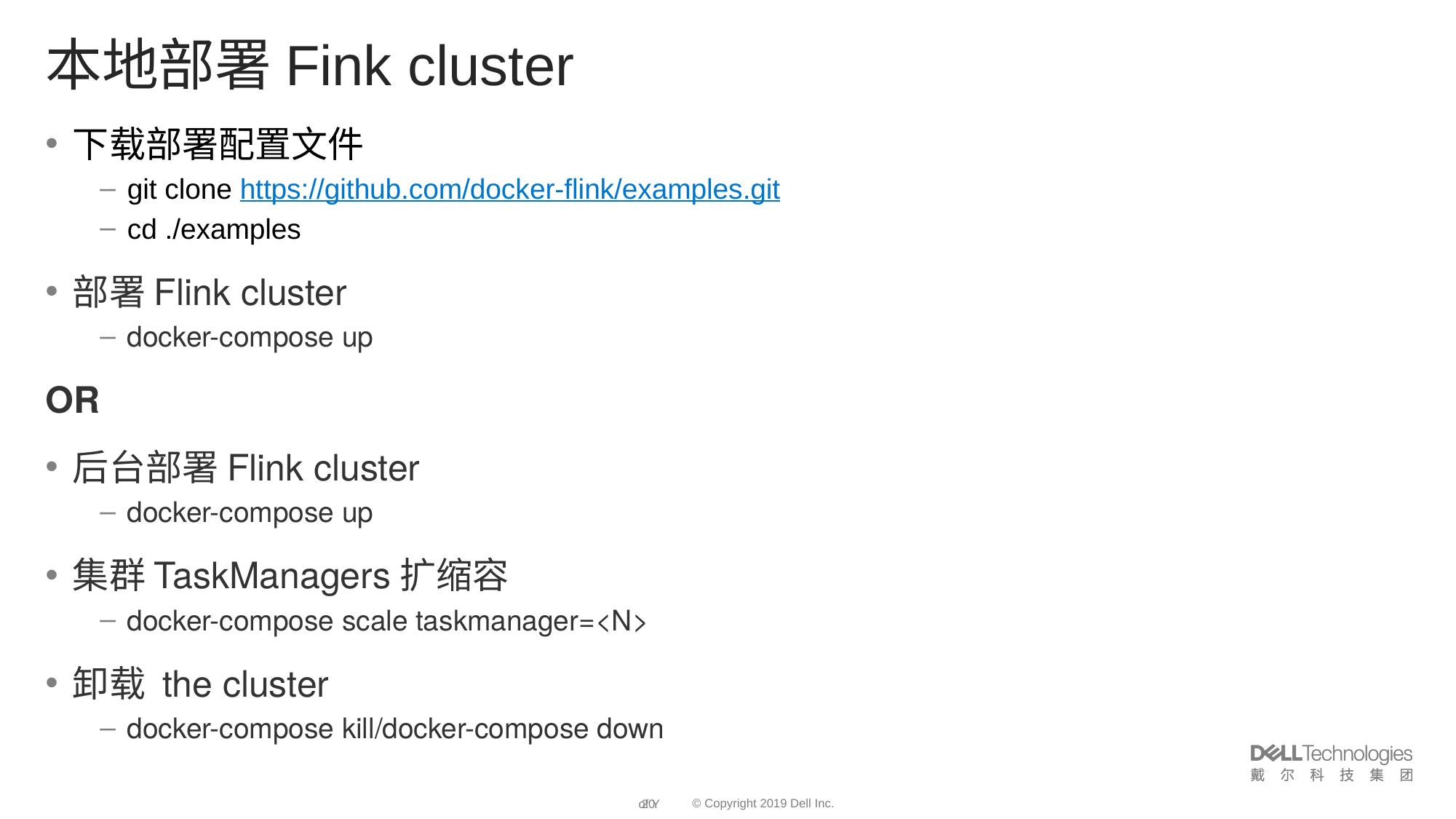

# 本地部署Fink cluster
下载部署配置文件
git clone https://github.com/docker-flink/examples.git
cd ./examples
部署Flink cluster
docker-compose up
OR
后台部署Flink cluster
docker-compose up
集群TaskManagers扩缩容
docker-compose scale taskmanager=<N>
卸载 the cluster
docker-compose kill/docker-compose down